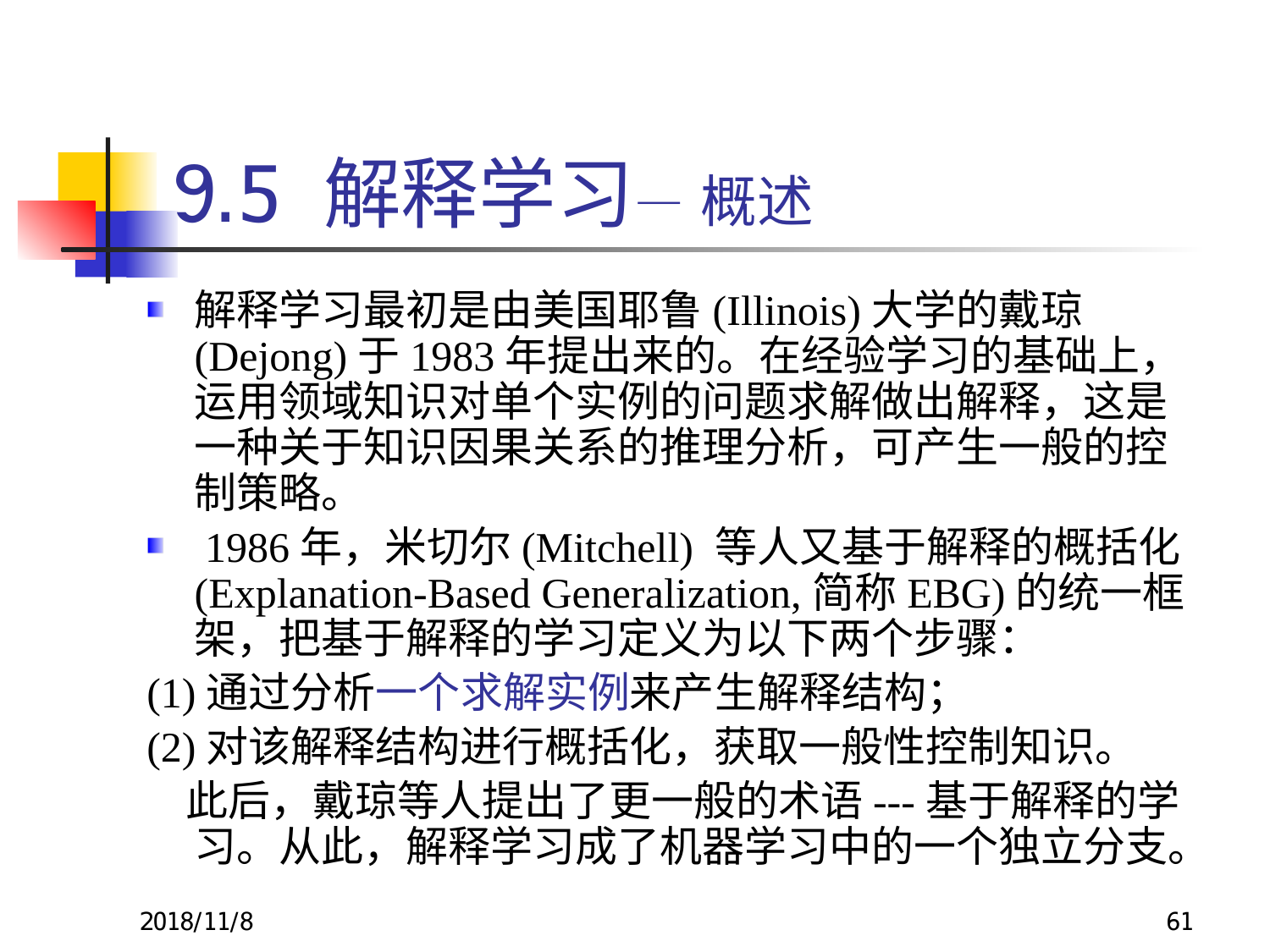

# 9.5 解释学习— 概述
解释学习最初是由美国耶鲁(Illinois)大学的戴琼(Dejong)于1983年提出来的。在经验学习的基础上，运用领域知识对单个实例的问题求解做出解释，这是一种关于知识因果关系的推理分析，可产生一般的控制策略。
 1986年，米切尔(Mitchell) 等人又基于解释的概括化(Explanation-Based Generalization,简称EBG)的统一框架，把基于解释的学习定义为以下两个步骤：
(1)通过分析一个求解实例来产生解释结构；
(2)对该解释结构进行概括化，获取一般性控制知识。
   此后，戴琼等人提出了更一般的术语---基于解释的学习。从此，解释学习成了机器学习中的一个独立分支。
2018/11/8
61